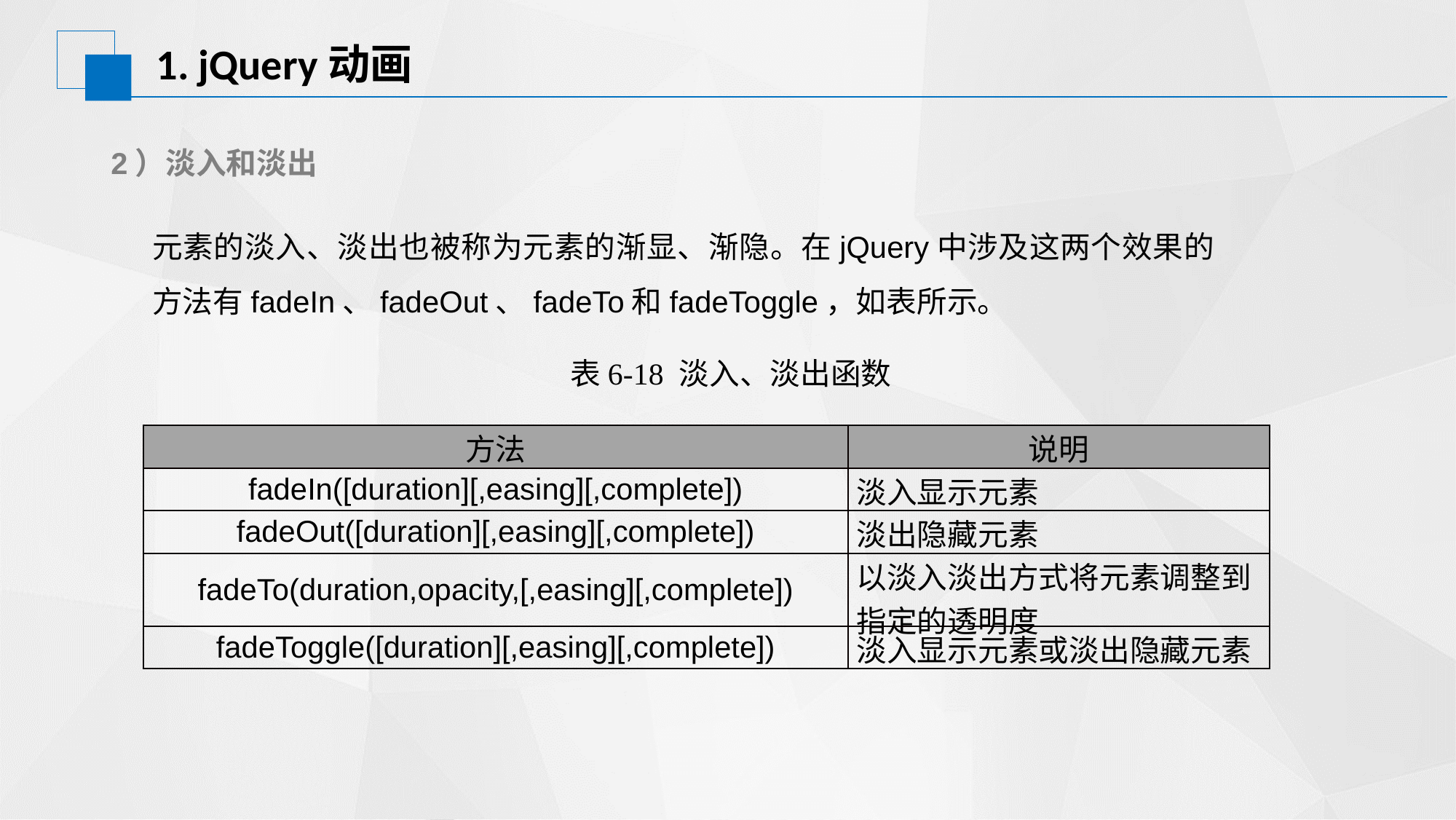

# 1. jQuery动画
2）淡入和淡出
元素的淡入、淡出也被称为元素的渐显、渐隐。在jQuery中涉及这两个效果的方法有fadeIn、fadeOut、fadeTo和fadeToggle，如表所示。
表6-18 淡入、淡出函数
| 方法 | 说明 |
| --- | --- |
| fadeIn([duration][,easing][,complete]) | 淡入显示元素 |
| fadeOut([duration][,easing][,complete]) | 淡出隐藏元素 |
| fadeTo(duration,opacity,[,easing][,complete]) | 以淡入淡出方式将元素调整到指定的透明度 |
| fadeToggle([duration][,easing][,complete]) | 淡入显示元素或淡出隐藏元素 |